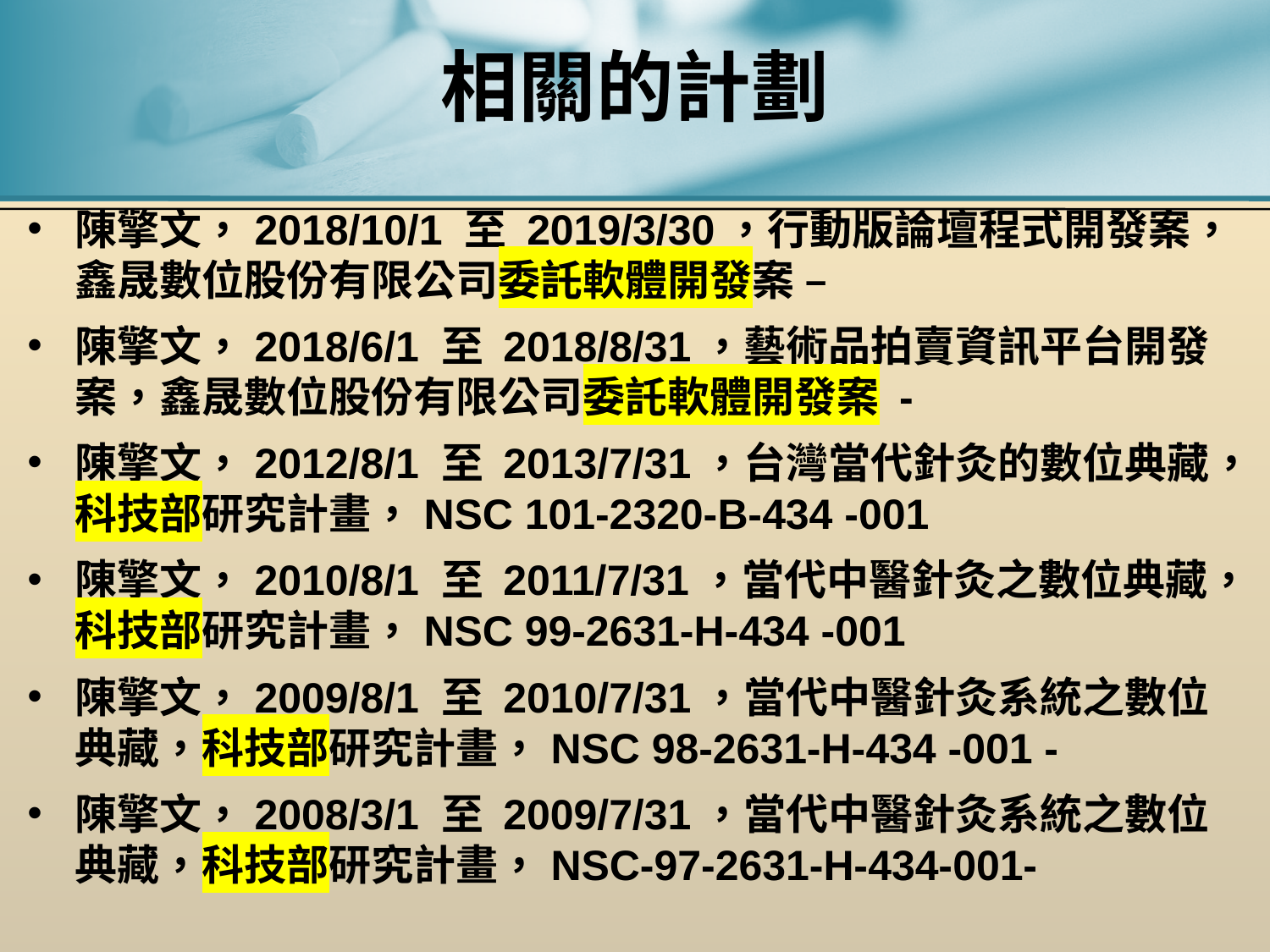

# 相關的計劃
陳擎文，2018/10/1 至 2019/3/30，行動版論壇程式開發案，鑫晟數位股份有限公司委託軟體開發案 –
陳擎文，2018/6/1 至 2018/8/31，藝術品拍賣資訊平台開發案，鑫晟數位股份有限公司委託軟體開發案 -
陳擎文，2012/8/1 至 2013/7/31，台灣當代針灸的數位典藏，科技部研究計畫，NSC 101-2320-B-434 -001
陳擎文，2010/8/1 至 2011/7/31，當代中醫針灸之數位典藏，科技部研究計畫，NSC 99-2631-H-434 -001
陳擎文，2009/8/1 至 2010/7/31，當代中醫針灸系統之數位典藏，科技部研究計畫，NSC 98-2631-H-434 -001 -
陳擎文，2008/3/1 至 2009/7/31，當代中醫針灸系統之數位典藏，科技部研究計畫，NSC-97-2631-H-434-001-